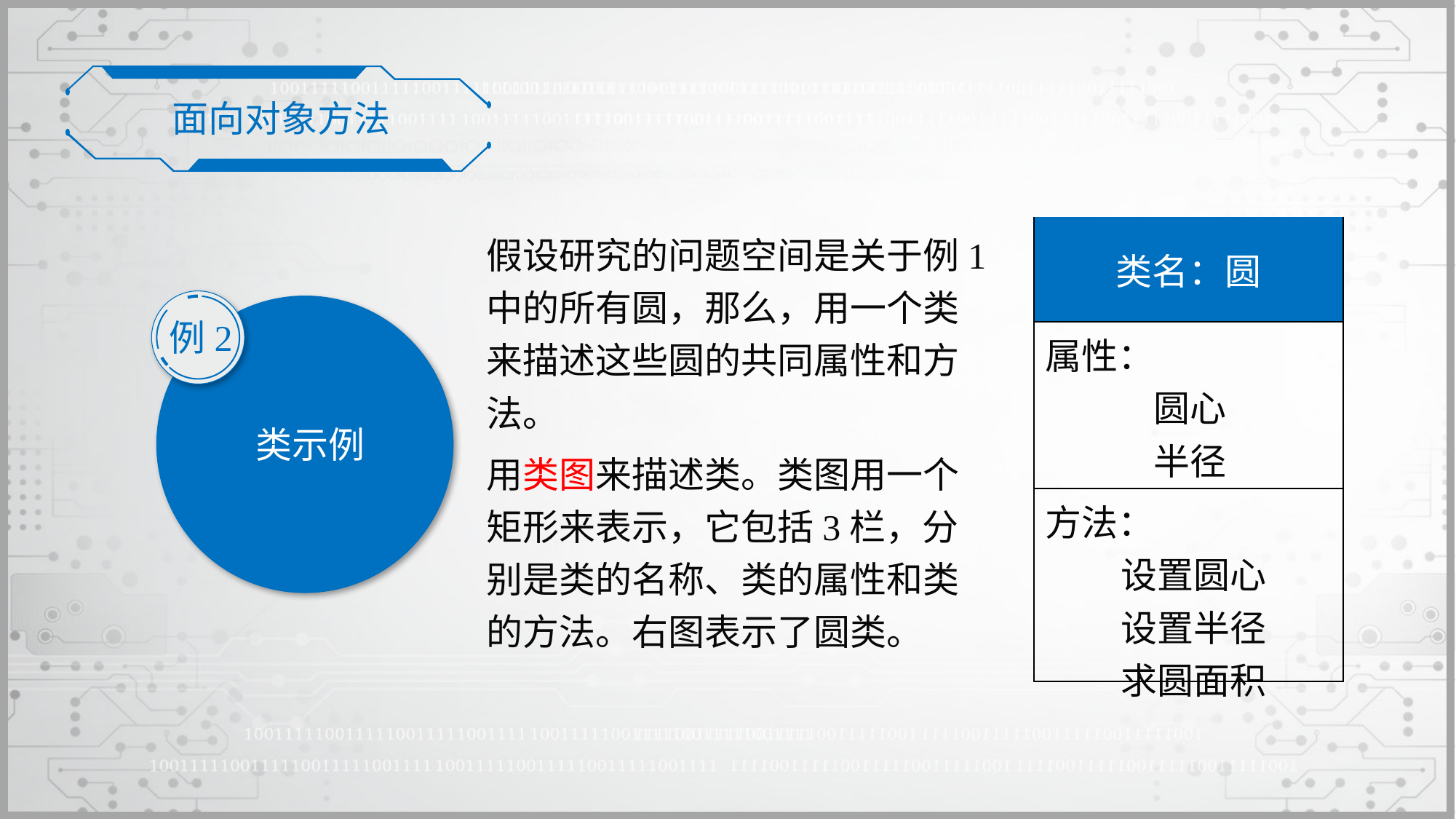

面向对象方法
| 类名：圆 |
| --- |
| 属性： 圆心 半径 |
| 方法： 设置圆心 设置半径 求圆面积 |
假设研究的问题空间是关于例1中的所有圆，那么，用一个类来描述这些圆的共同属性和方法。
用类图来描述类。类图用一个矩形来表示，它包括3栏，分别是类的名称、类的属性和类的方法。右图表示了圆类。

例2

类示例